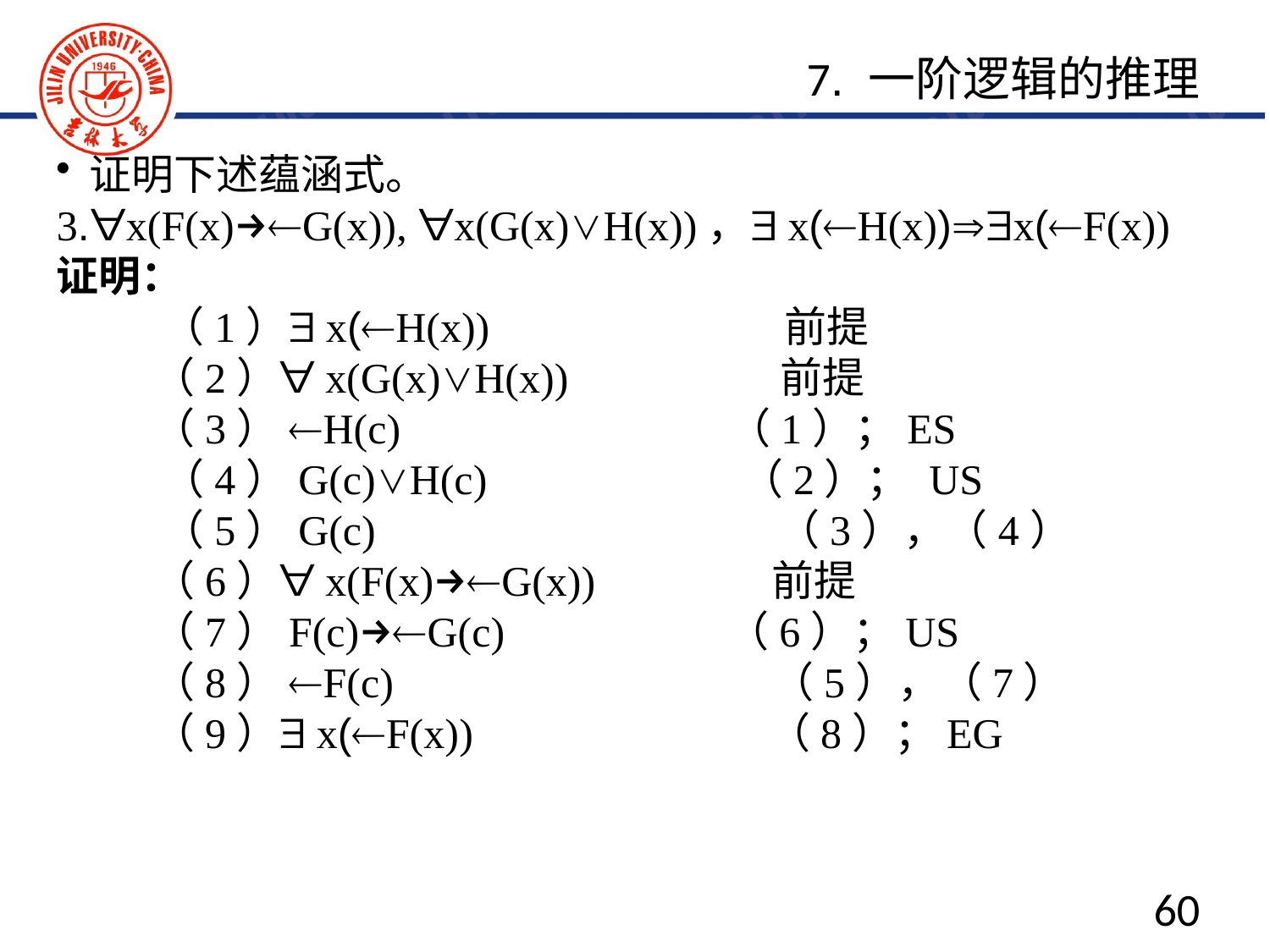

7. 一阶逻辑的推理
证明下述蕴涵式。
3.∀x(F(x)→←G(x)), ∀x(G(x)∨H(x))，∃x(←H(x))⇒∃x(←F(x))
证明：
         （1）∃x(←H(x))                        前提
         （2）∀x(G(x)∨H(x))                 前提
         （3）←H(c)                              （1）；ES
         （4）G(c)∨H(c)                       （2）； US
         （5）G(c)                                 （3），（4）
         （6）∀x(F(x)→←G(x))              前提
         （7）F(c)→←G(c)                    （6）；US
         （8）←F(c)                               （5），（7）
         （9）∃x(←F(x))                        （8）；EG
60